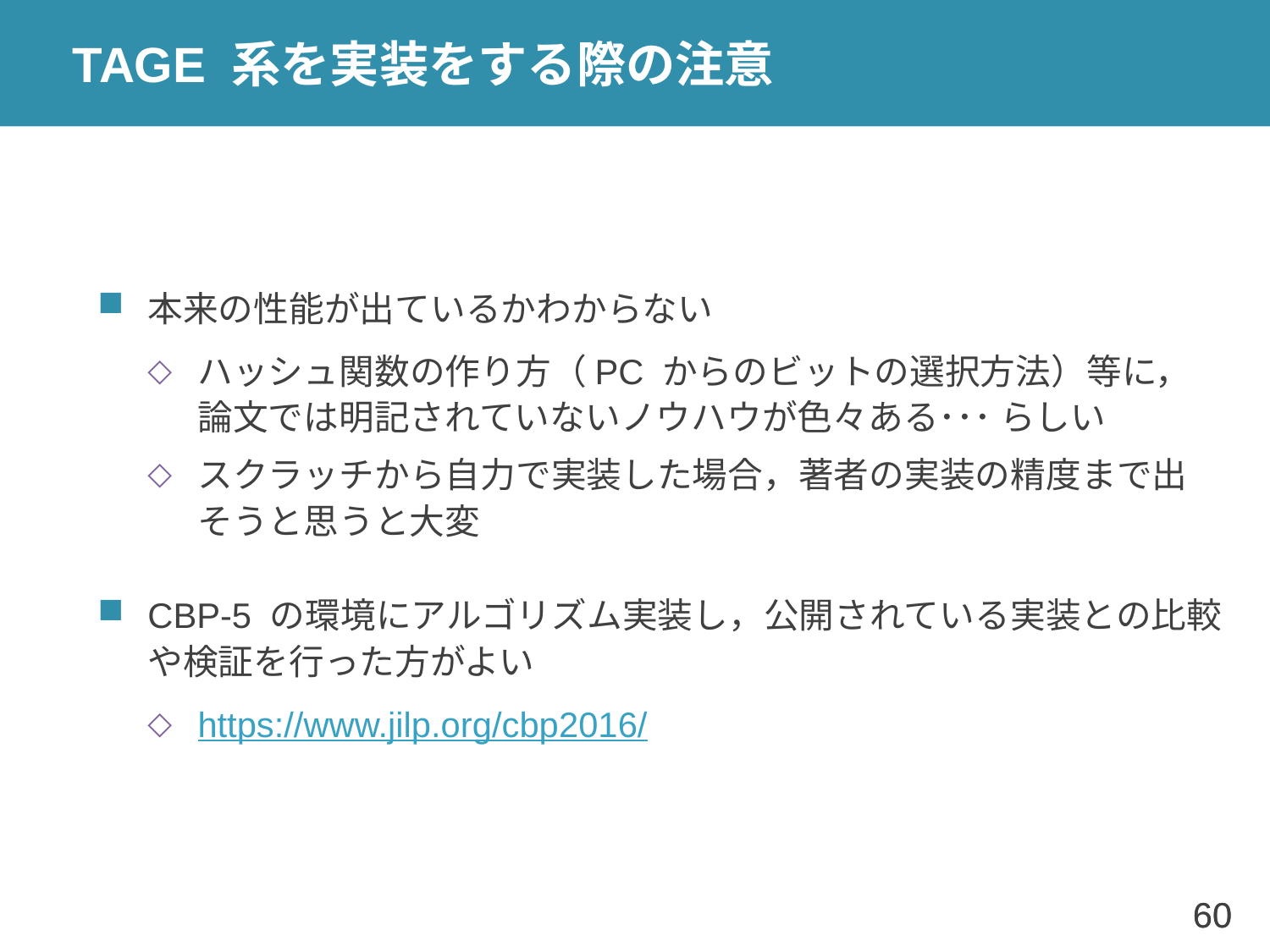

# TAGE 系を実装をする際の注意
本来の性能が出ているかわからない
ハッシュ関数の作り方（PC からのビットの選択方法）等に，論文では明記されていないノウハウが色々ある･･･ らしい
スクラッチから自力で実装した場合，著者の実装の精度まで出そうと思うと大変
CBP-5 の環境にアルゴリズム実装し，公開されている実装との比較や検証を行った方がよい
https://www.jilp.org/cbp2016/